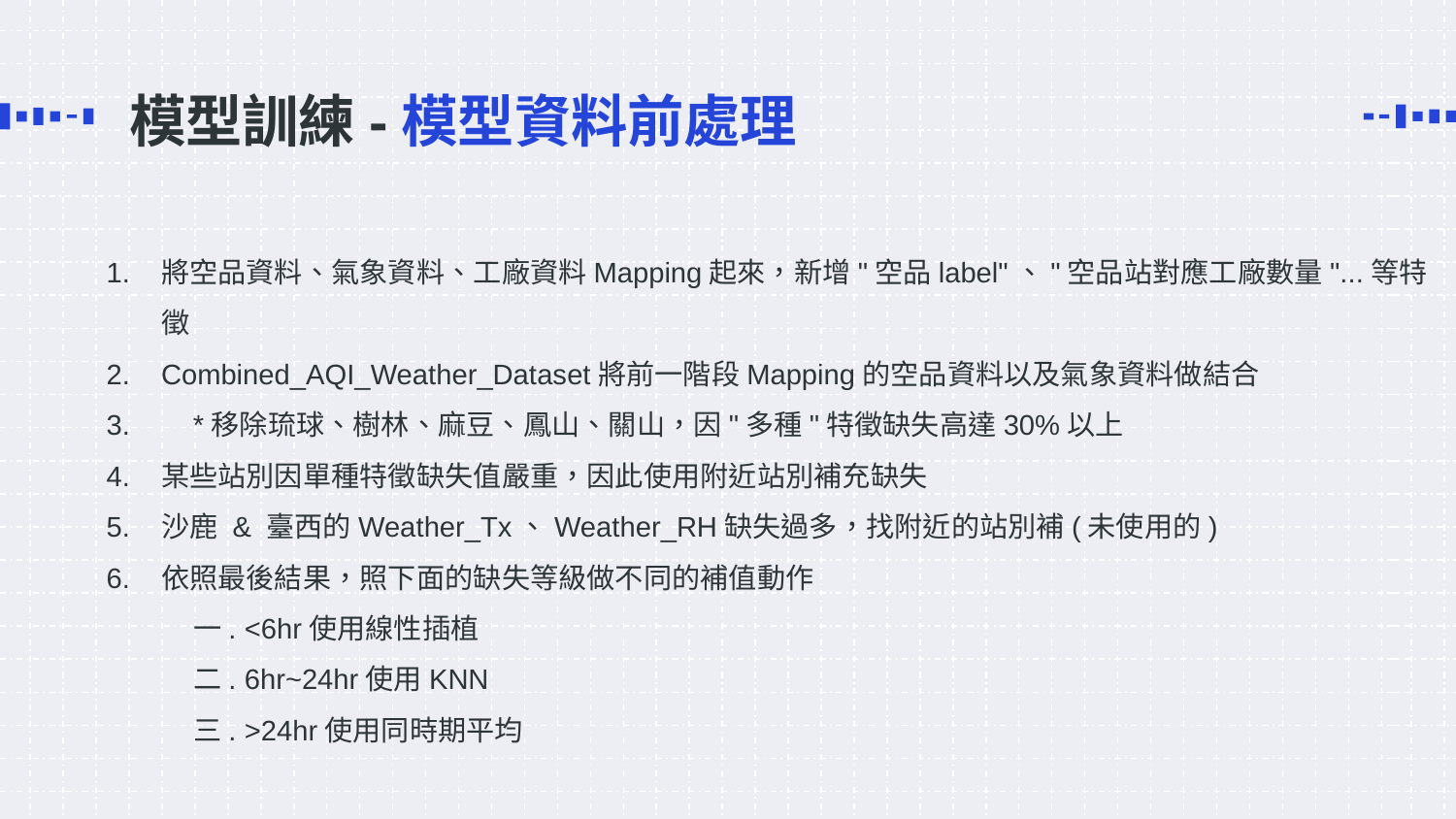

# 模型訓練-模型資料前處理
將空品資料、氣象資料、工廠資料Mapping起來，新增"空品label"、"空品站對應工廠數量"...等特徵
Combined_AQI_Weather_Dataset將前一階段Mapping的空品資料以及氣象資料做結合
    *移除琉球、樹林、麻豆、鳳山、關山，因"多種"特徵缺失高達30%以上
某些站別因單種特徵缺失值嚴重，因此使用附近站別補充缺失
沙鹿 & 臺西的Weather_Tx、Weather_RH缺失過多，找附近的站別補(未使用的)
依照最後結果，照下面的缺失等級做不同的補值動作
          一. <6hr使用線性插植
          二. 6hr~24hr使用KNN
          三. >24hr使用同時期平均